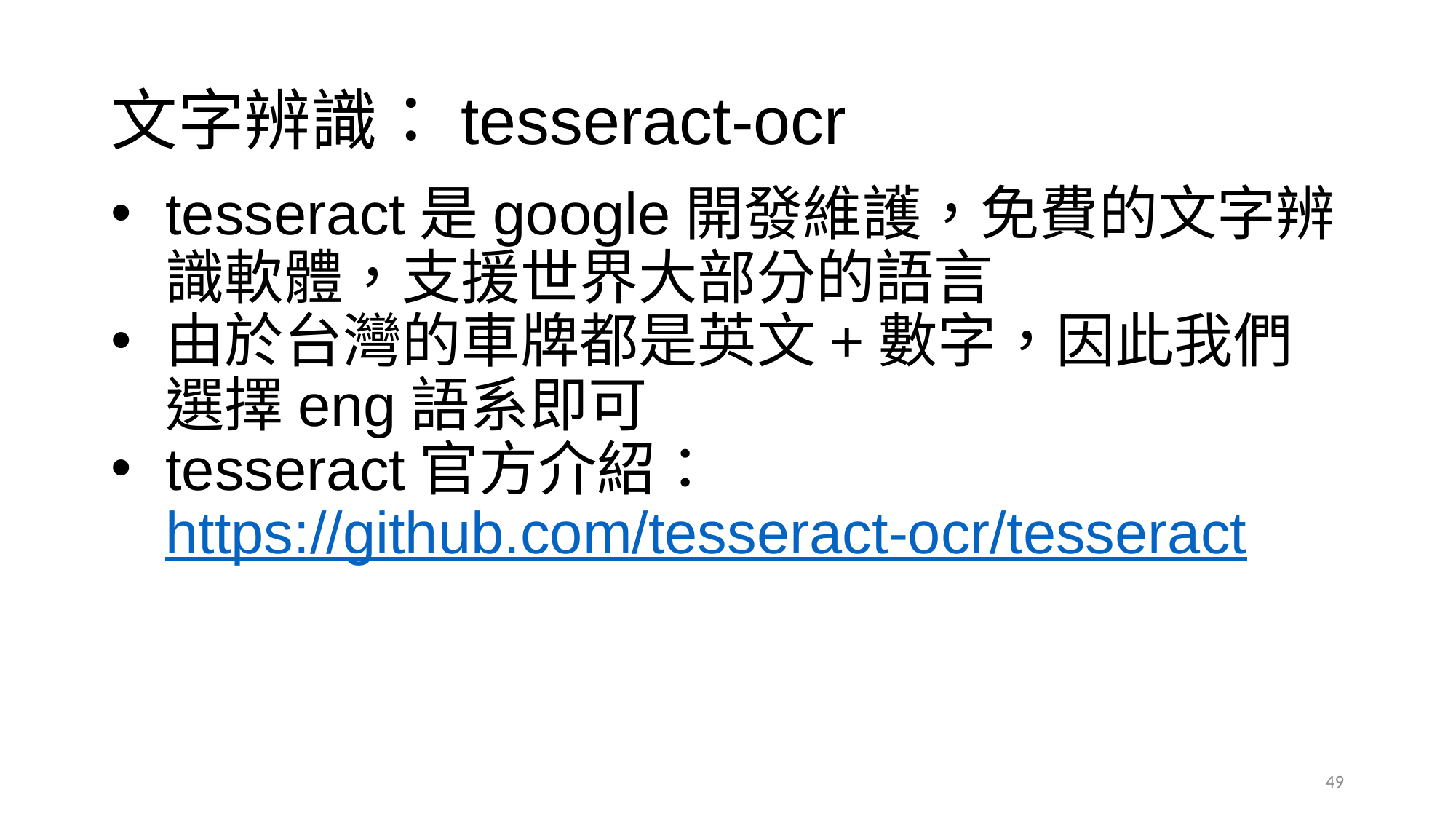

# 文字辨識：tesseract-ocr
tesseract是google開發維護，免費的文字辨識軟體，支援世界大部分的語言
由於台灣的車牌都是英文+數字，因此我們選擇eng語系即可
tesseract官方介紹：https://github.com/tesseract-ocr/tesseract

49